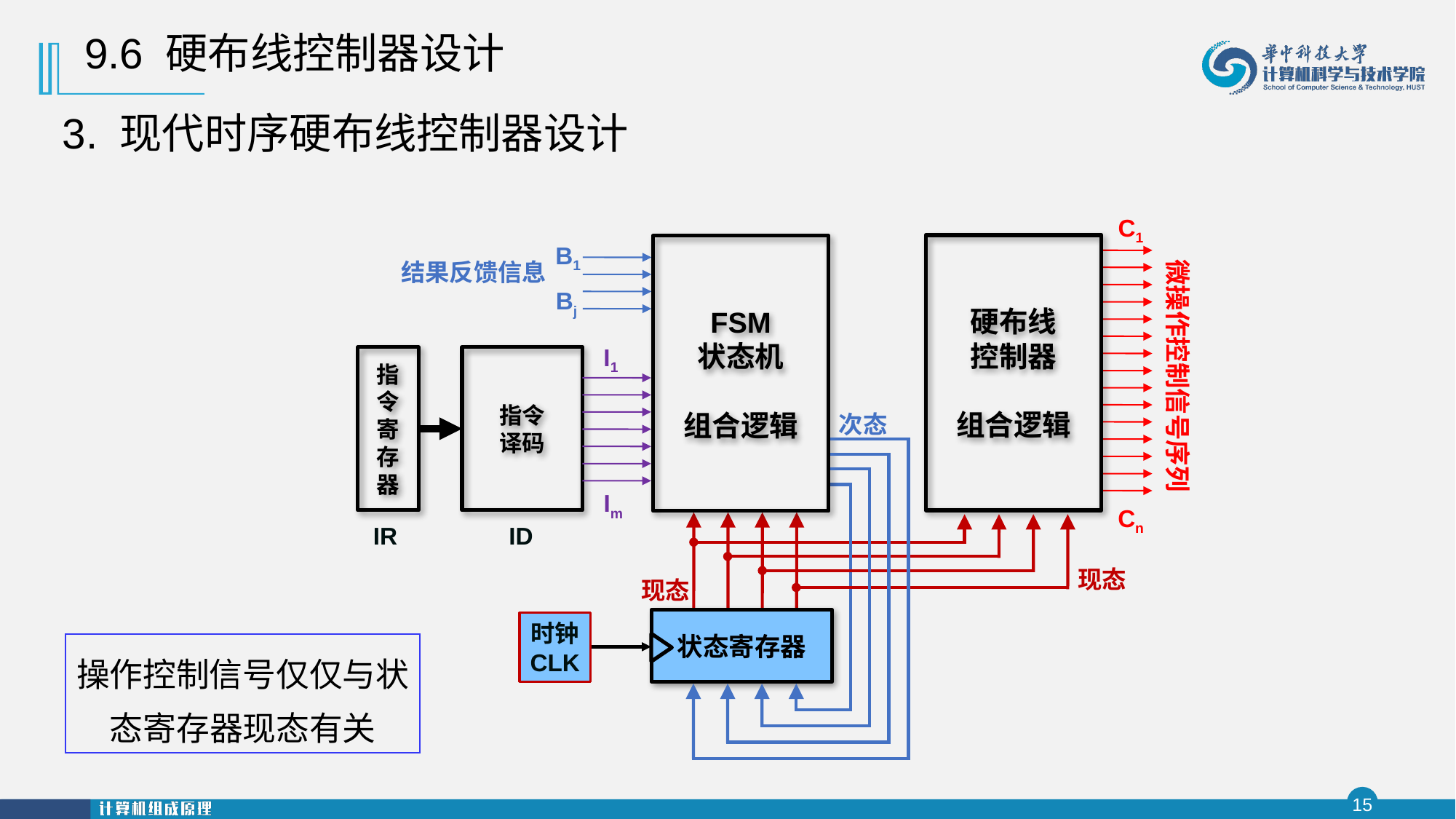

9.6 硬布线控制器设计
3. 现代时序硬布线控制器设计

B1
硬布线
控制器

组合逻辑
FSM
状态机

组合逻辑

结果反馈信息

Bj
I1

指令
译码
指令寄存器
C1
Cn
微操作控制信号序列

次态

Im

IR
ID
现态
现态
状态寄存器
时钟
CLK
操作控制信号仅仅与状态寄存器现态有关